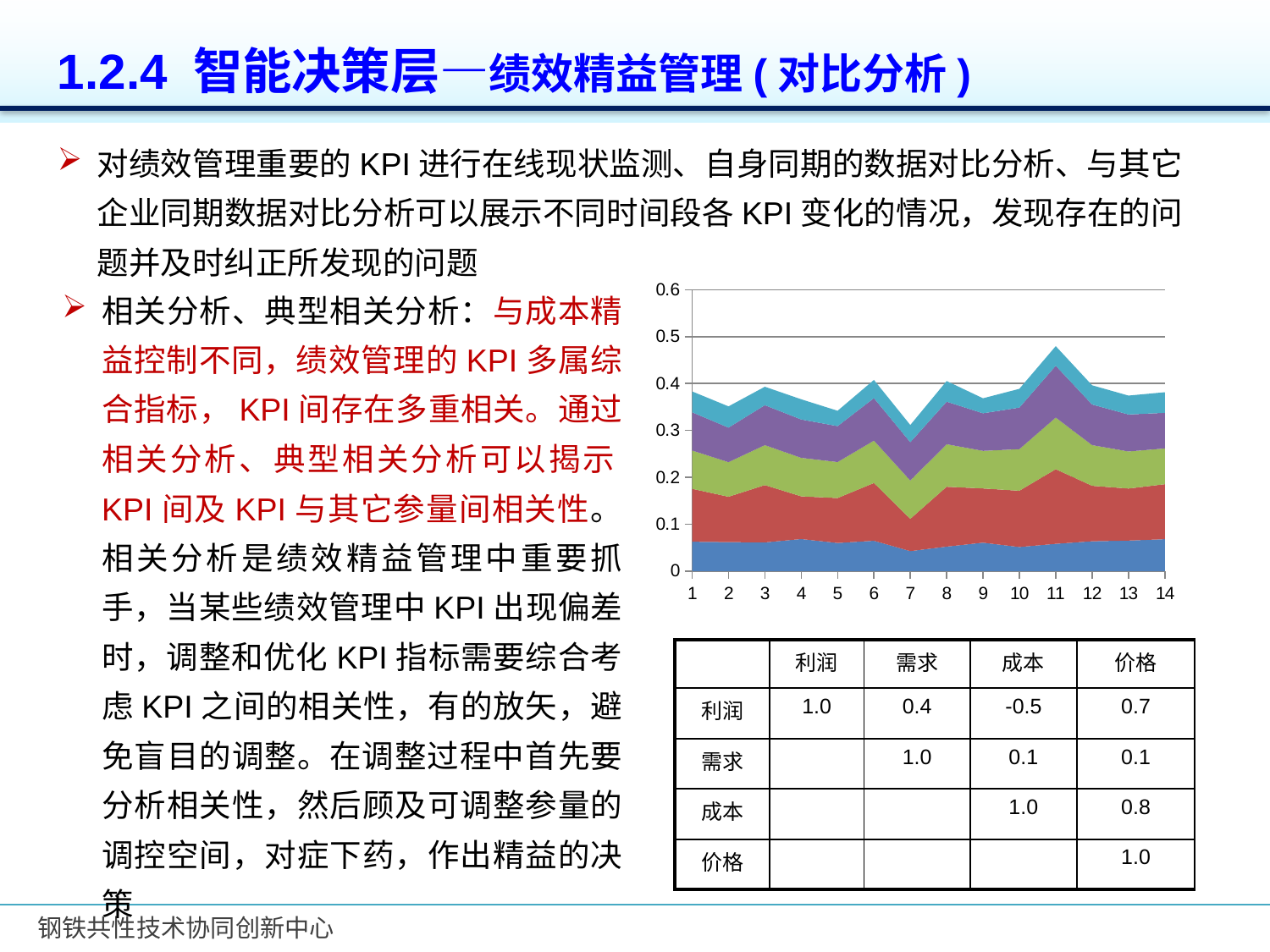

1.2.4 智能决策层—绩效精益管理(对比分析)
对绩效管理重要的KPI进行在线现状监测、自身同期的数据对比分析、与其它企业同期数据对比分析可以展示不同时间段各KPI变化的情况，发现存在的问题并及时纠正所发现的问题
相关分析、典型相关分析：与成本精益控制不同，绩效管理的KPI多属综合指标，KPI间存在多重相关。通过相关分析、典型相关分析可以揭示KPI间及KPI与其它参量间相关性。相关分析是绩效精益管理中重要抓手，当某些绩效管理中KPI出现偏差时，调整和优化KPI指标需要综合考虑KPI之间的相关性，有的放矢，避免盲目的调整。在调整过程中首先要分析相关性，然后顾及可调整参量的调控空间，对症下药，作出精益的决策

### Chart

| Category |  |  |  |  |  |
|---|---|---|---|---|---|
|  | 利润 | 需求 | 成本 | 价格 |
| --- | --- | --- | --- | --- |
| 利润 | 1.0 | 0.4 | -0.5 | 0.7 |
| 需求 |  | 1.0 | 0.1 | 0.1 |
| 成本 |  |  | 1.0 | 0.8 |
| 价格 |  |  |  | 1.0 |